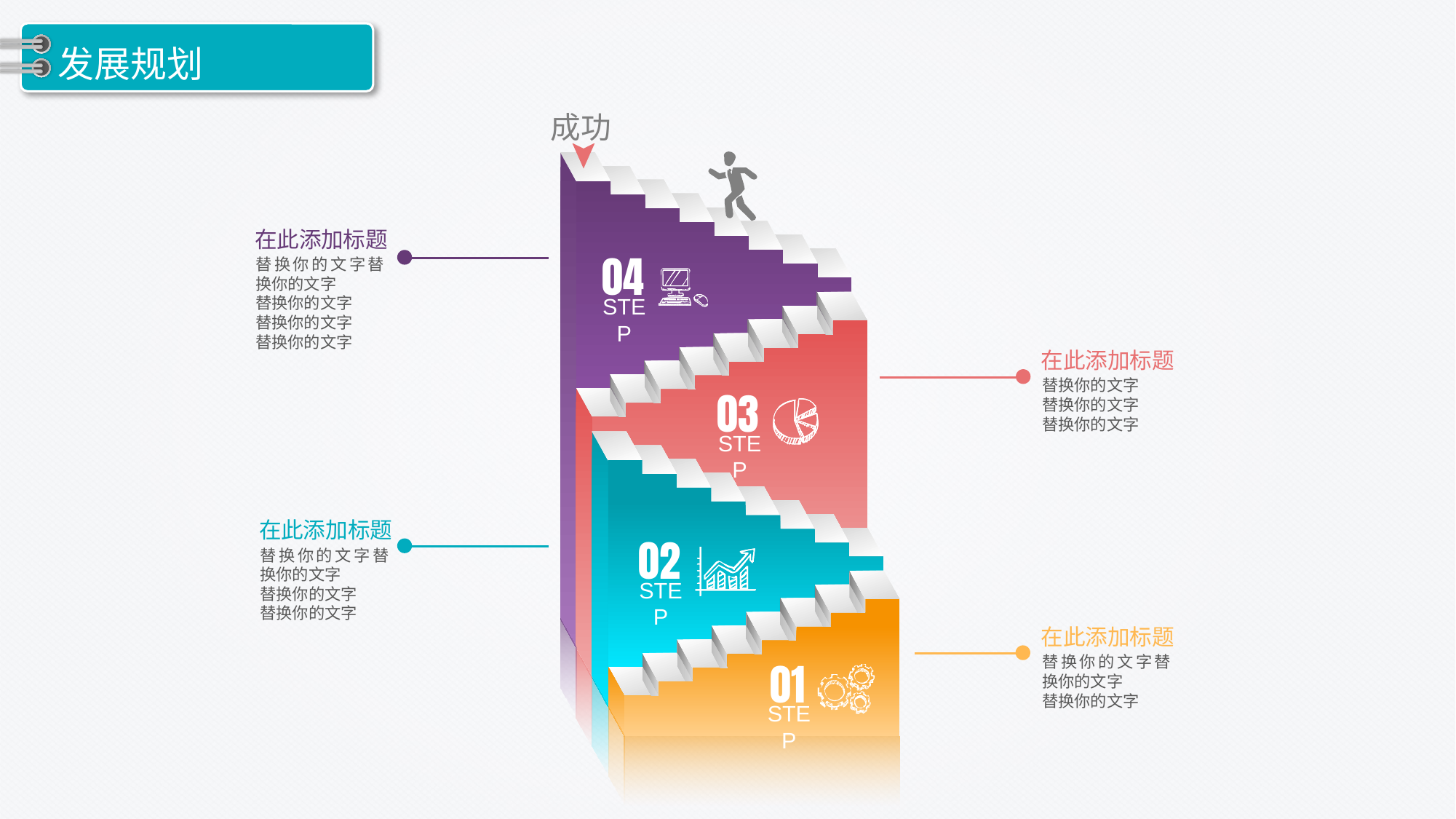

发展规划
成功

在此添加标题

04
STEP

替换你的文字替换你的文字
替换你的文字
替换你的文字
替换你的文字

在此添加标题

替换你的文字
替换你的文字
替换你的文字

03
STEP

在此添加标题

02
STEP

替换你的文字替换你的文字
替换你的文字
替换你的文字

在此添加标题

替换你的文字替换你的文字
替换你的文字

01
STEP